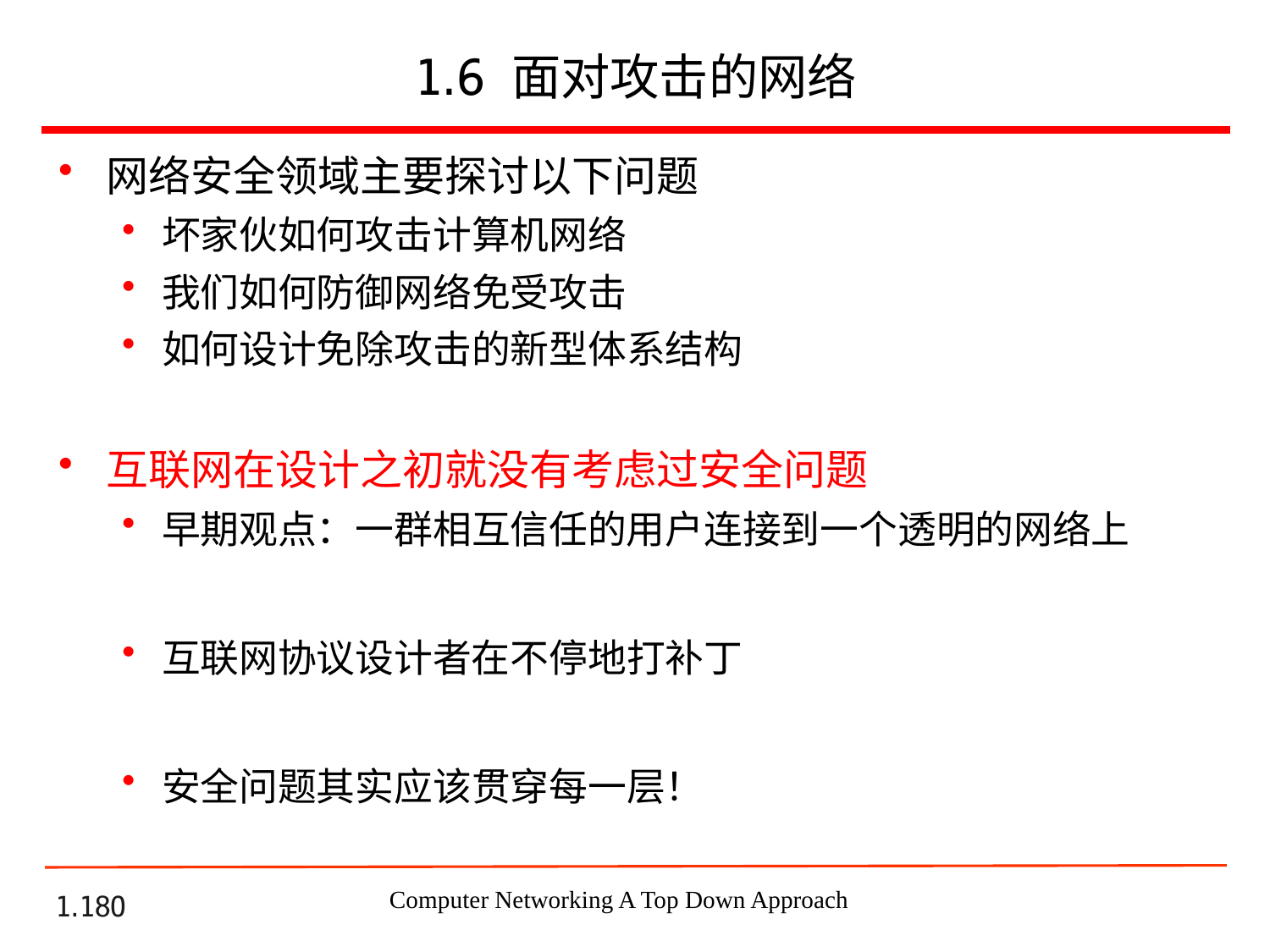

# 1.6 面对攻击的网络
网络安全领域主要探讨以下问题
坏家伙如何攻击计算机网络
我们如何防御网络免受攻击
如何设计免除攻击的新型体系结构

互联网在设计之初就没有考虑过安全问题
早期观点：一群相互信任的用户连接到一个透明的网络上

互联网协议设计者在不停地打补丁

安全问题其实应该贯穿每一层！